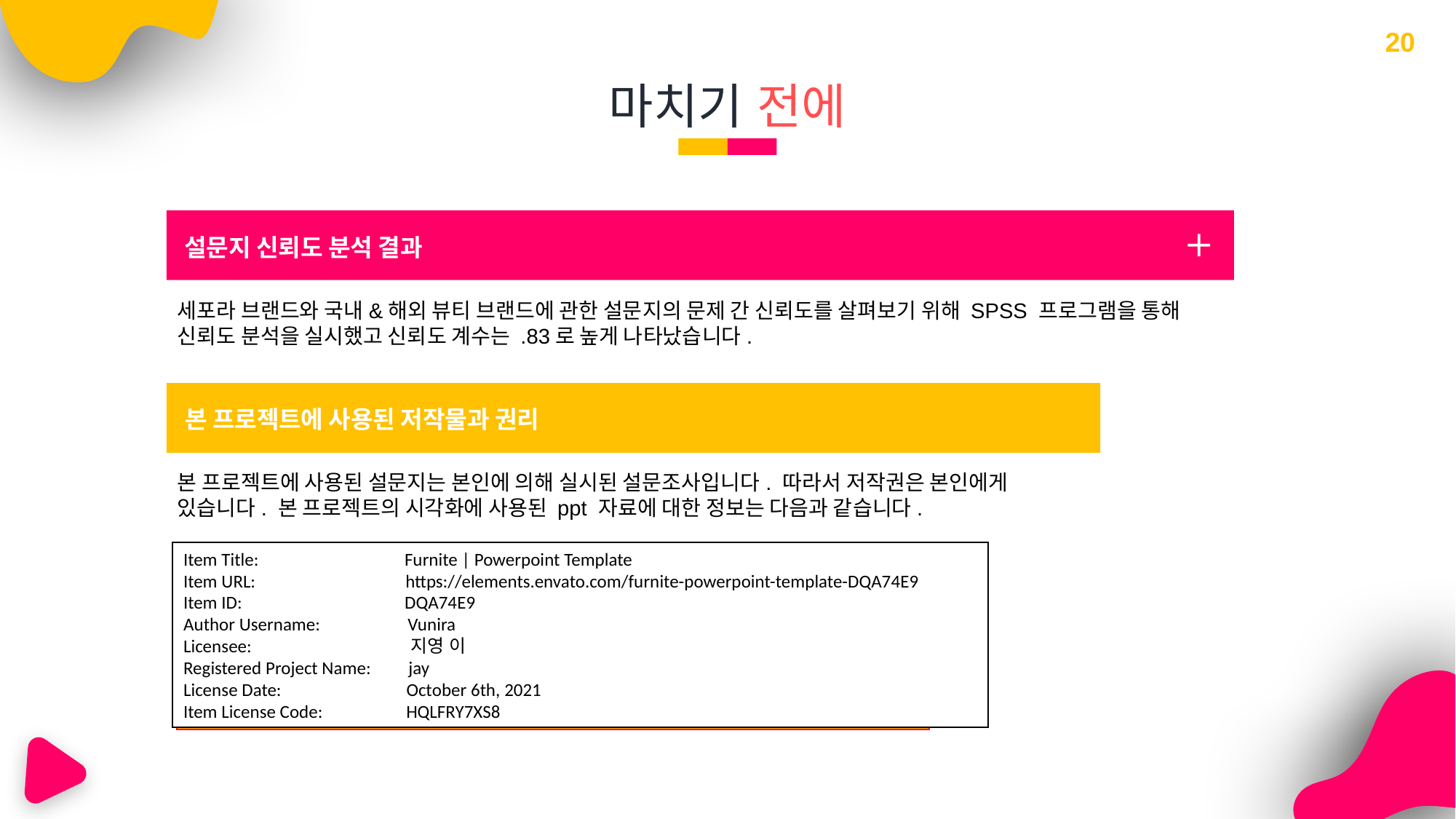

20
마치기 전에

설문지 신뢰도 분석 결과

세포라 브랜드와 국내&해외 뷰티 브랜드에 관한 설문지의 문제 간 신뢰도를 살펴보기 위해 SPSS 프로그램을 통해 신뢰도 분석을 실시했고 신뢰도 계수는 .83로 높게 나타났습니다.

본 프로젝트에 사용된 저작물과 권리
본 프로젝트에 사용된 설문지는 본인에 의해 실시된 설문조사입니다. 따라서 저작권은 본인에게 있습니다. 본 프로젝트의 시각화에 사용된 ppt 자료에 대한 정보는 다음과 같습니다.
Item Title:                                   Furnite | Powerpoint Template
Item URL:                                    https://elements.envato.com/furnite-powerpoint-template-DQA74E9
Item ID:                                       DQA74E9
Author Username:                     Vunira
Licensee:                                     지영 이
Registered Project Name:         jay
License Date:                              October 6th, 2021
Item License Code:                    HQLFRY7XS8